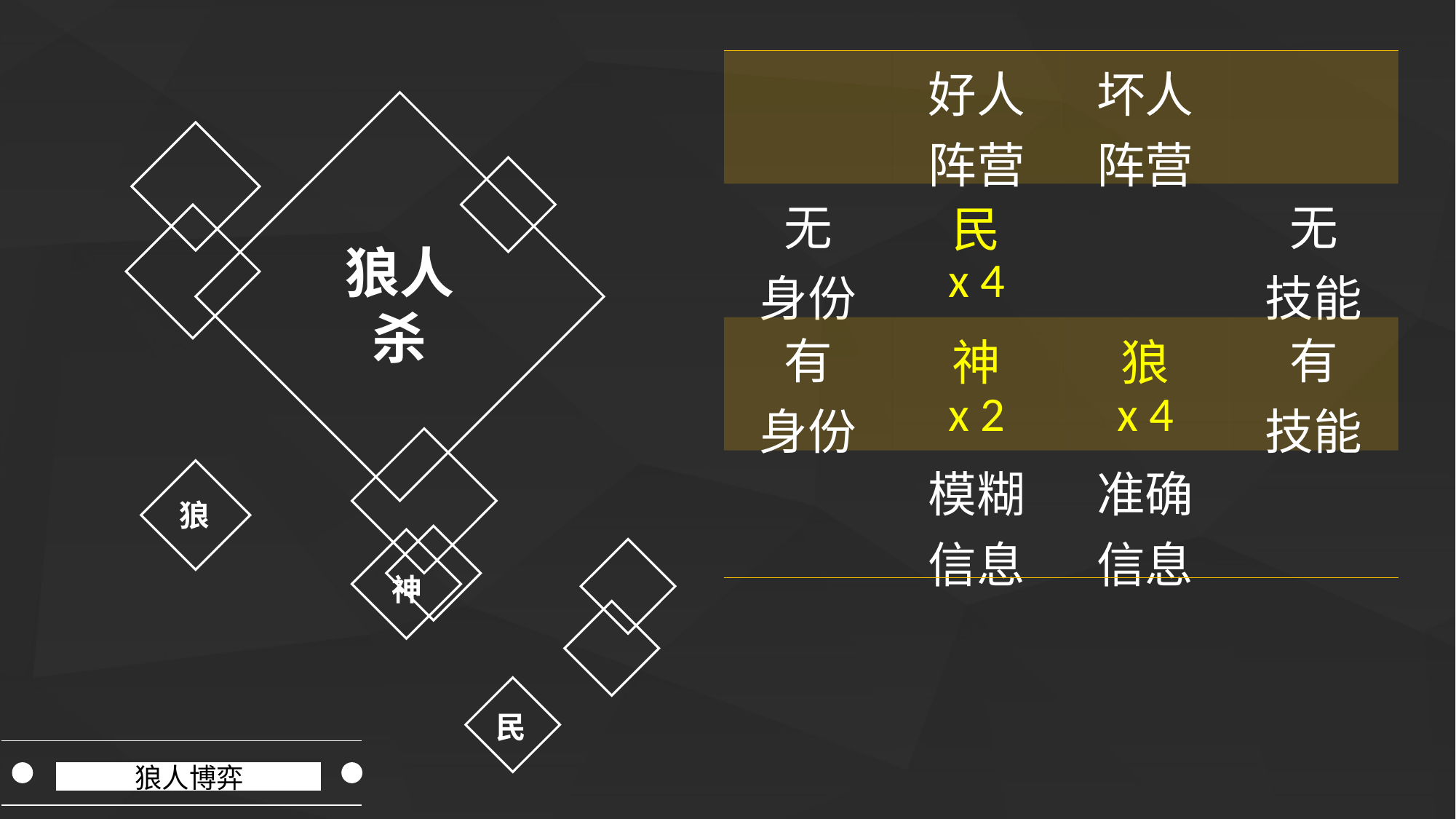

|  | 好人 阵营 | 坏人 阵营 |  |
| --- | --- | --- | --- |
| 无 身份 | 民 x 4 |  | 无 技能 |
| 有 身份 | 神 x 2 | 狼 x 4 | 有 技能 |
|  | 模糊 信息 | 准确 信息 |  |

狼人
杀

狼

神

民
狼人博弈